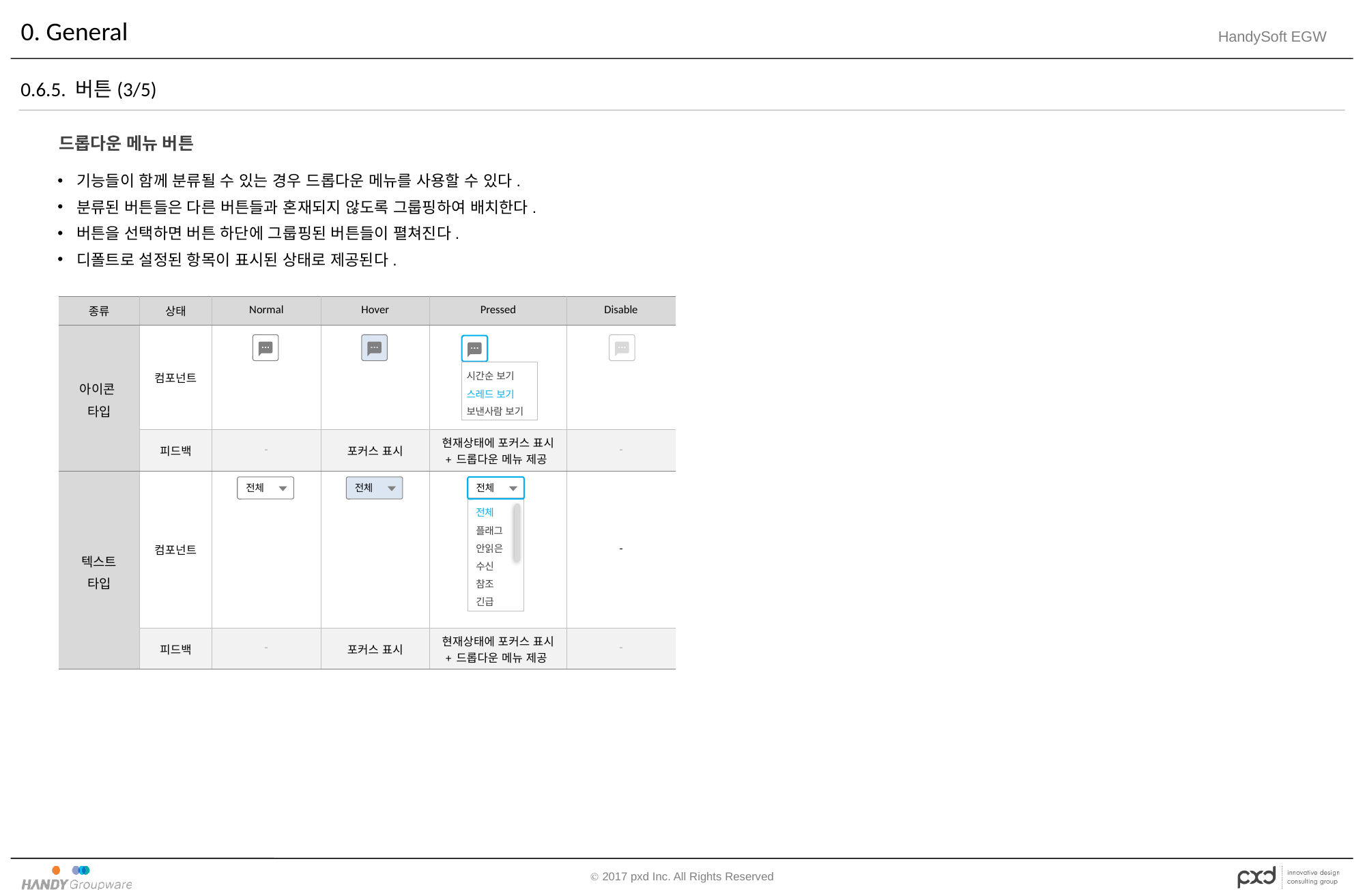

# 0. General
0.6.5. 버튼(3/5)
드롭다운 메뉴 버튼
기능들이 함께 분류될 수 있는 경우 드롭다운 메뉴를 사용할 수 있다.
분류된 버튼들은 다른 버튼들과 혼재되지 않도록 그룹핑하여 배치한다.
버튼을 선택하면 버튼 하단에 그룹핑된 버튼들이 펼쳐진다.
디폴트로 설정된 항목이 표시된 상태로 제공된다.
| 종류 | 상태 | Normal | Hover | Pressed | Disable |
| --- | --- | --- | --- | --- | --- |
| 아이콘 타입 | 컴포넌트 |  |  |  |  |
|  | 피드백 | - | 포커스 표시 | 현재상태에 포커스 표시 + 드롭다운 메뉴 제공 | - |
| 텍스트 타입 | 컴포넌트 |  |  |  | - |
|  | 피드백 | - | 포커스 표시 | 현재상태에 포커스 표시 + 드롭다운 메뉴 제공 | - |

시간순 보기

보낸사람 보기
스레드 보기
전체

전체

전체

전체
플래그
안읽은
수신
참조
긴급